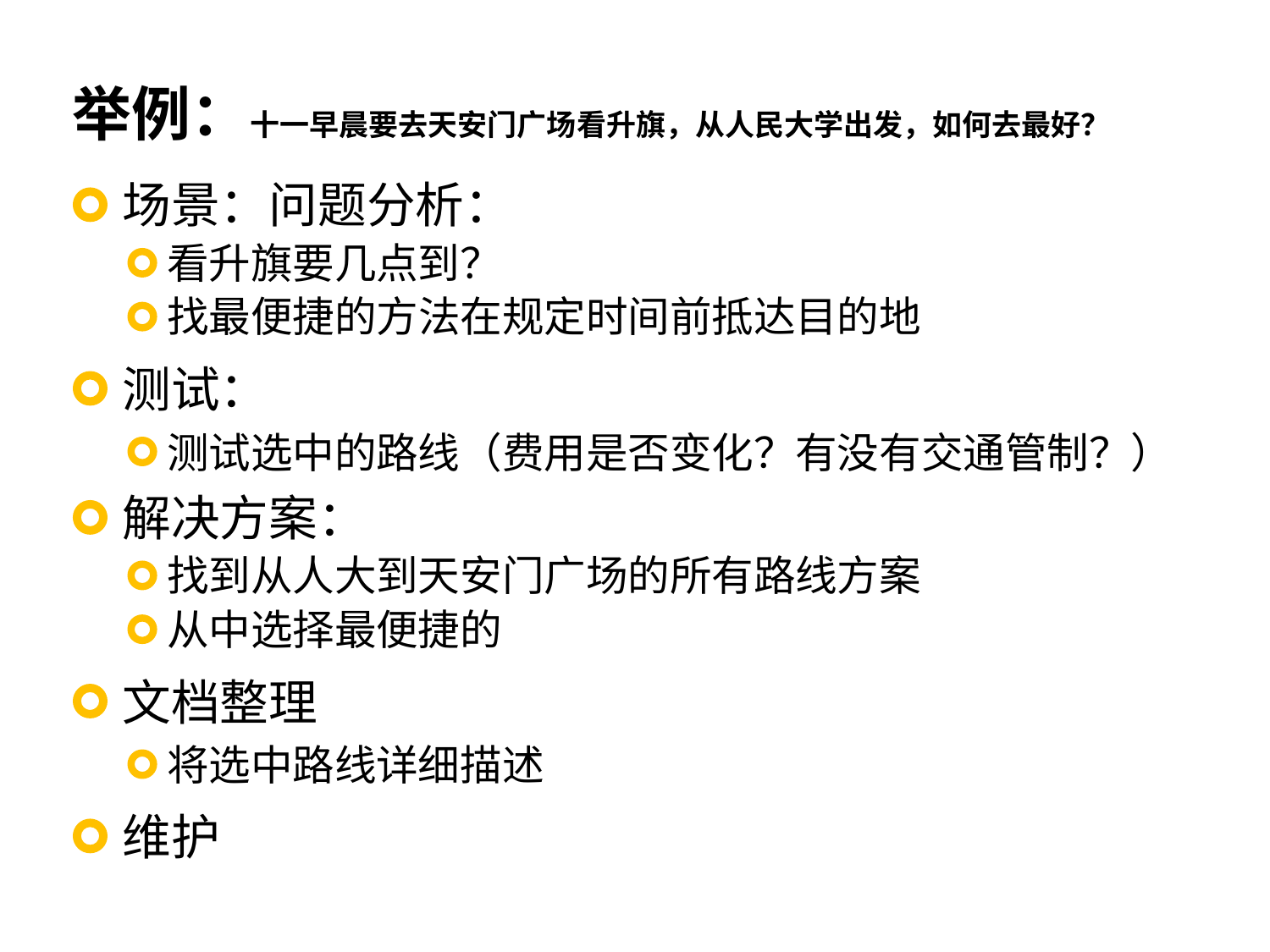

# 举例：十一早晨要去天安门广场看升旗，从人民大学出发，如何去最好？
场景：问题分析：
看升旗要几点到？
找最便捷的方法在规定时间前抵达目的地
测试：
测试选中的路线（费用是否变化？有没有交通管制？）
解决方案：
找到从人大到天安门广场的所有路线方案
从中选择最便捷的
文档整理
将选中路线详细描述
维护